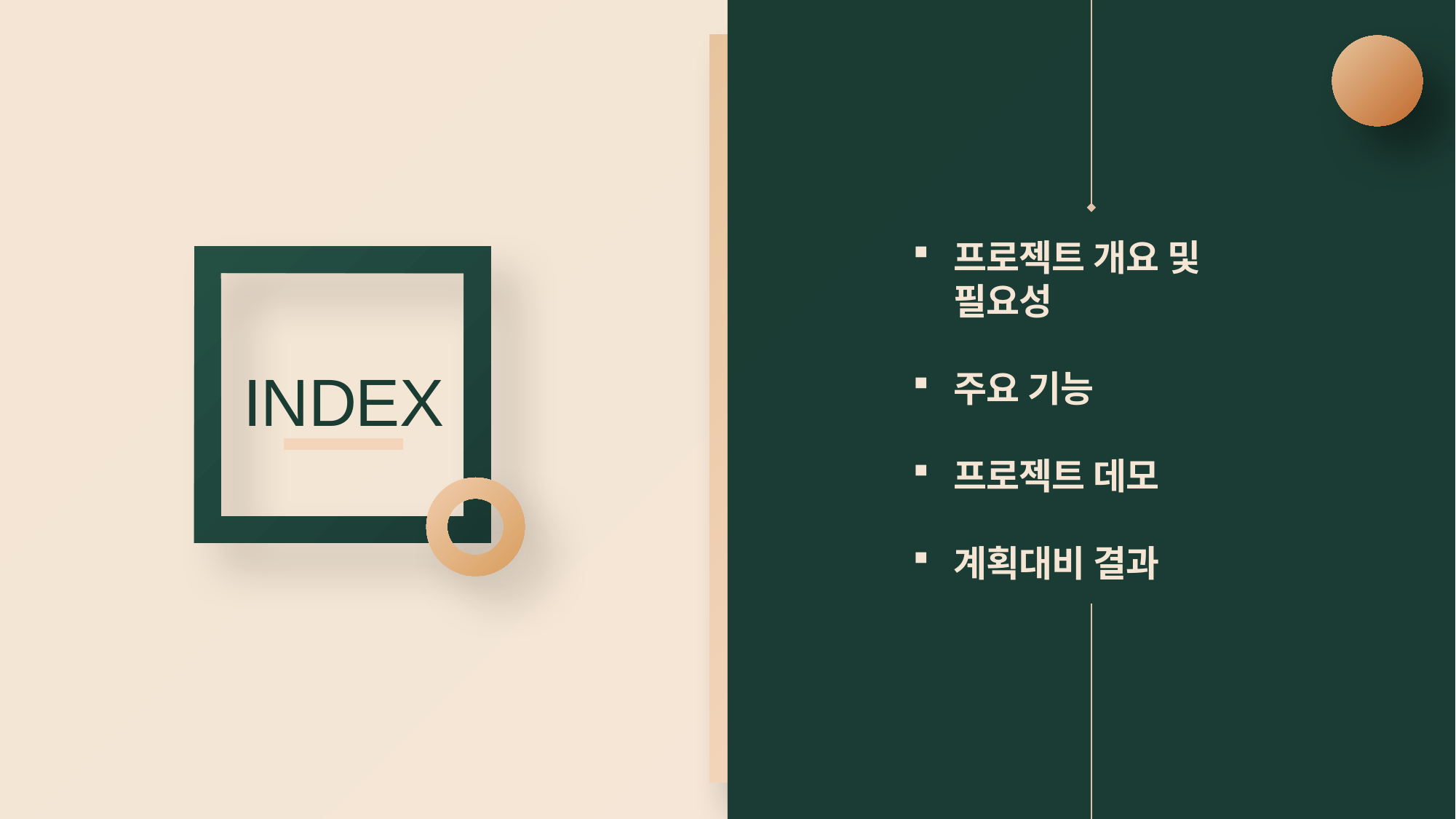

프로젝트 개요 및 필요성

주요 기능

프로젝트 데모

계획대비 결과

INDEX